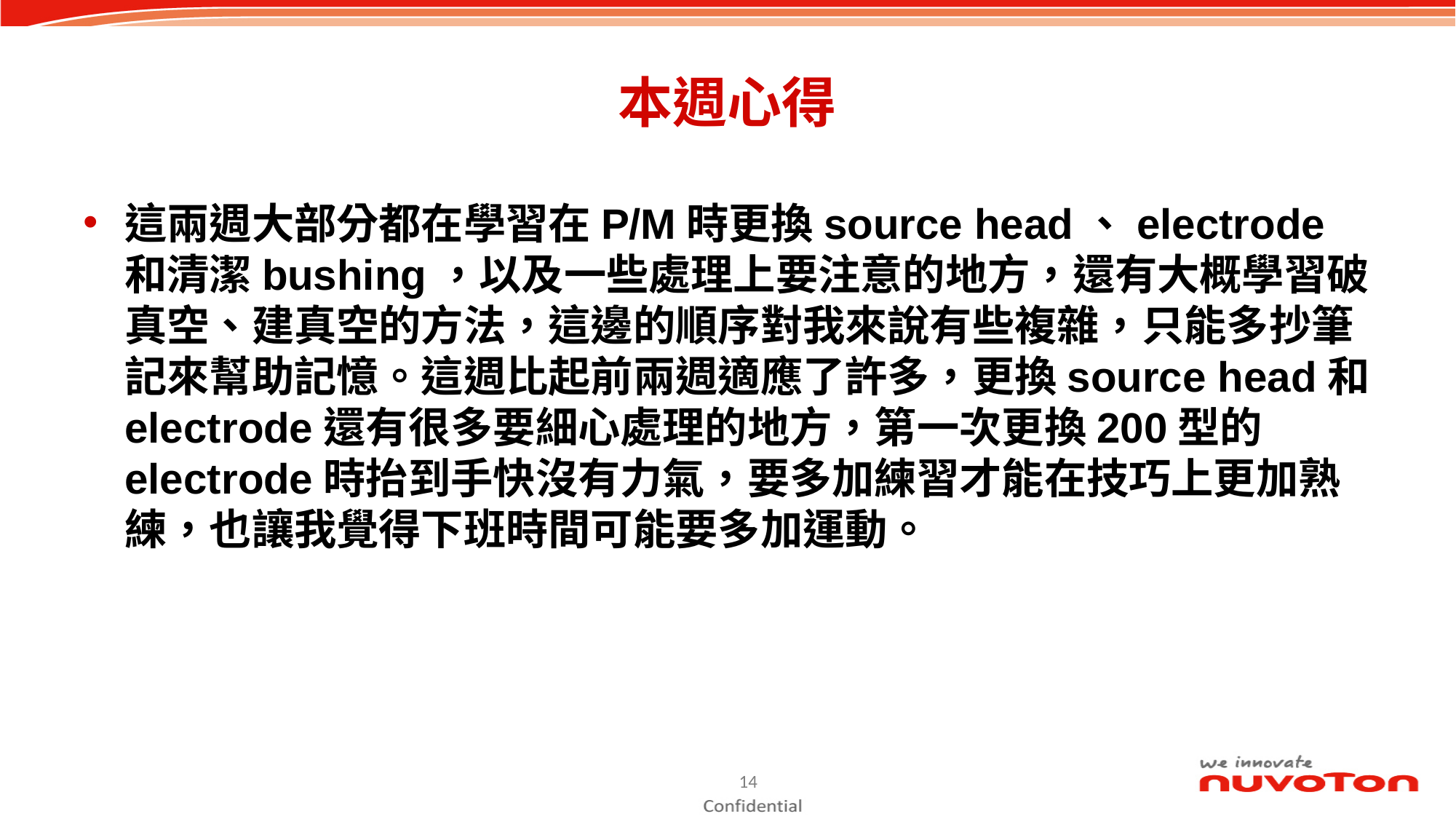

# 本週心得
這兩週大部分都在學習在P/M時更換source head、electrode和清潔bushing，以及一些處理上要注意的地方，還有大概學習破真空、建真空的方法，這邊的順序對我來說有些複雜，只能多抄筆記來幫助記憶。這週比起前兩週適應了許多，更換source head和electrode還有很多要細心處理的地方，第一次更換200型的electrode時抬到手快沒有力氣，要多加練習才能在技巧上更加熟練，也讓我覺得下班時間可能要多加運動。

14